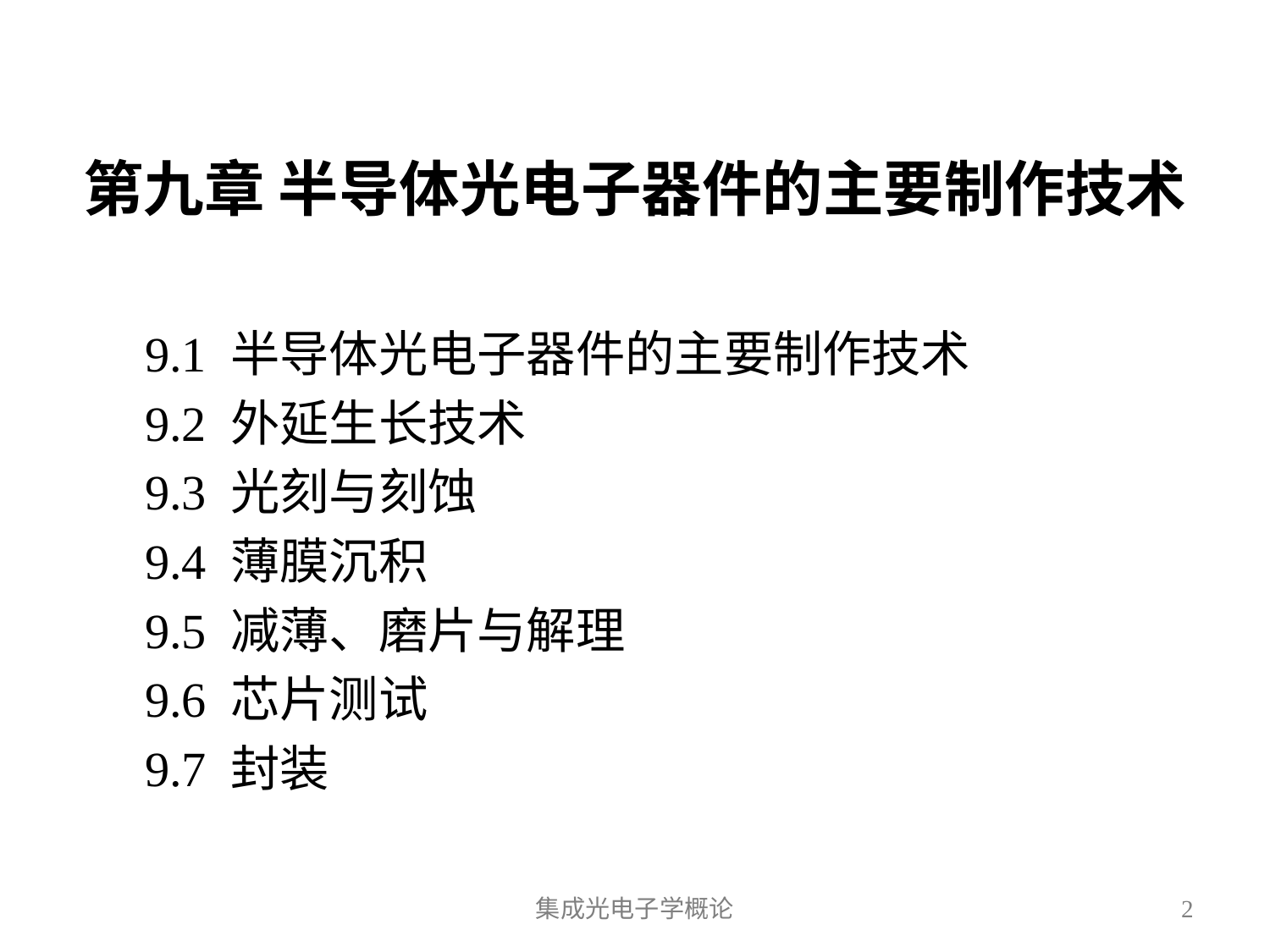

# 第九章 半导体光电子器件的主要制作技术
9.1 半导体光电子器件的主要制作技术
9.2 外延生长技术
9.3 光刻与刻蚀
9.4 薄膜沉积
9.5 减薄、磨片与解理
9.6 芯片测试
9.7 封装
集成光电子学概论
2